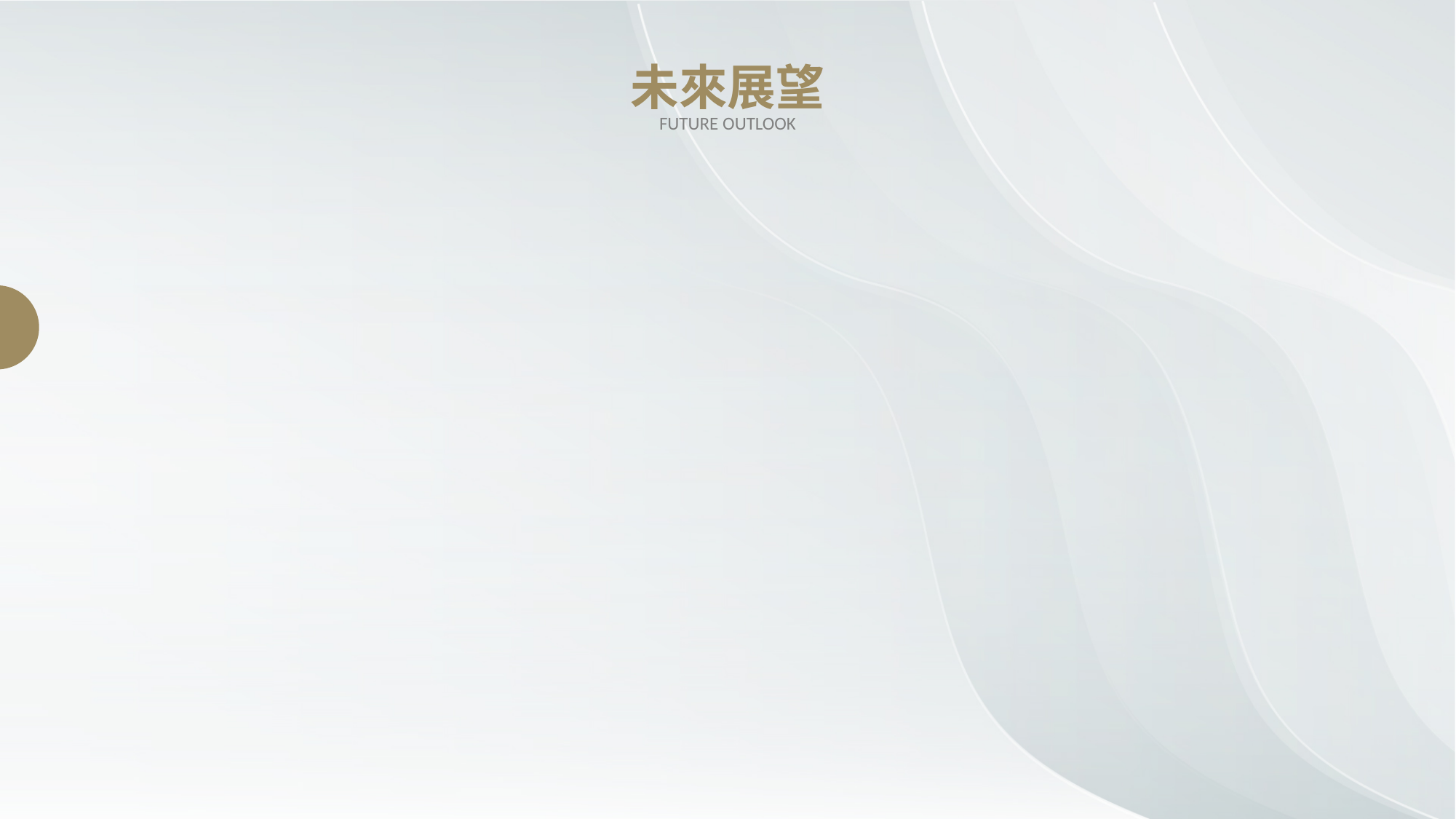

未來展望

FUTURE OUTLOOK

智能
更改為自動/手動模式
便利
組裝方式模組化
普及
製作化簡、降低成本
連接其他裝置
連接跑馬燈、喇叭警示使用者
連接手機
可以用手機遠端遙控窗戶